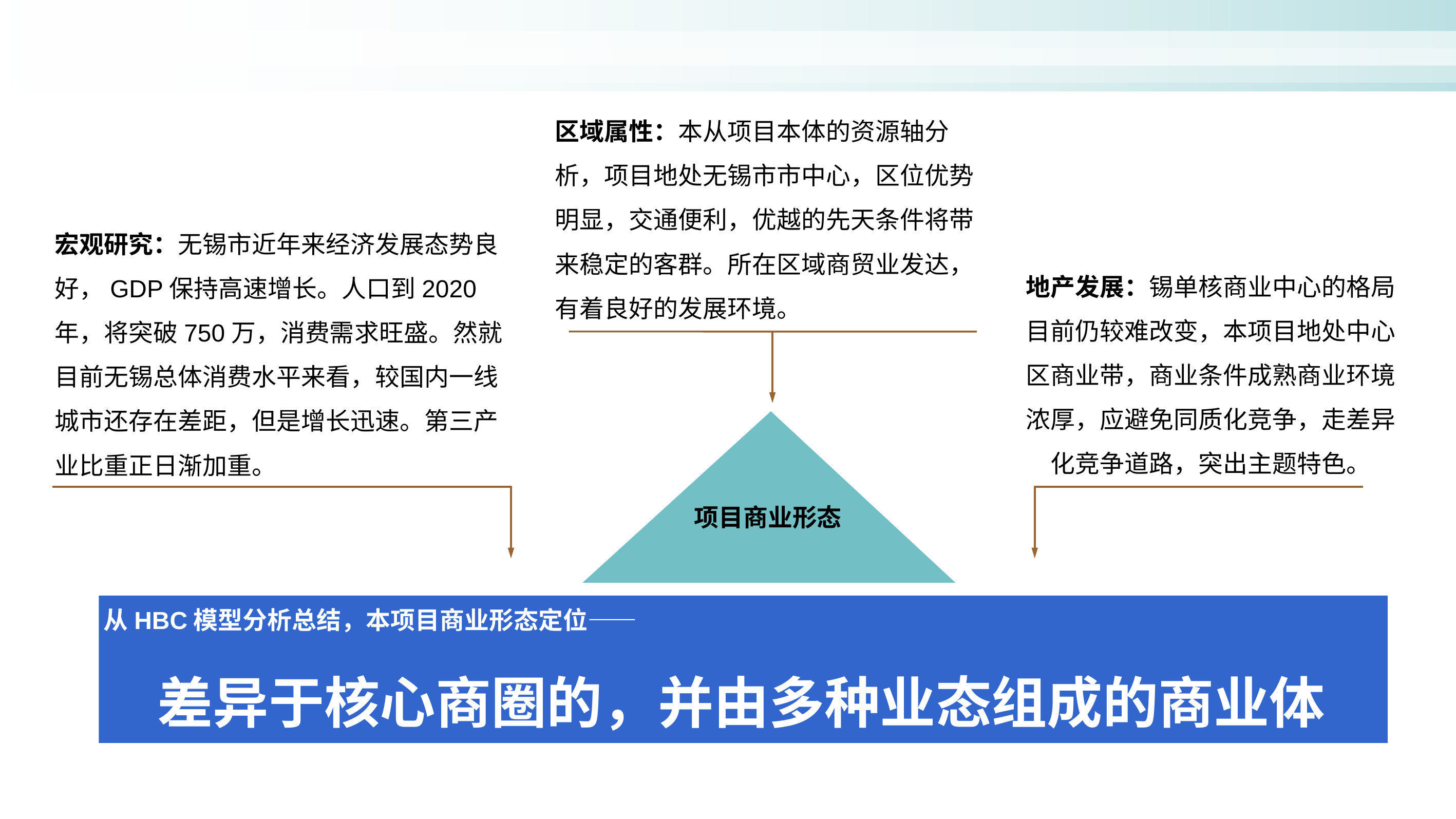

区域属性：本从项目本体的资源轴分析，项目地处无锡市市中心，区位优势明显，交通便利，优越的先天条件将带来稳定的客群。所在区域商贸业发达，有着良好的发展环境。

宏观研究：无锡市近年来经济发展态势良好，GDP保持高速增长。人口到2020年，将突破750万，消费需求旺盛。然就目前无锡总体消费水平来看，较国内一线城市还存在差距，但是增长迅速。第三产业比重正日渐加重。
地产发展：锡单核商业中心的格局目前仍较难改变，本项目地处中心区商业带，商业条件成熟商业环境浓厚，应避免同质化竞争，走差异化竞争道路，突出主题特色。

项目商业形态
从HBC模型分析总结，本项目商业形态定位——
差异于核心商圈的，并由多种业态组成的商业体